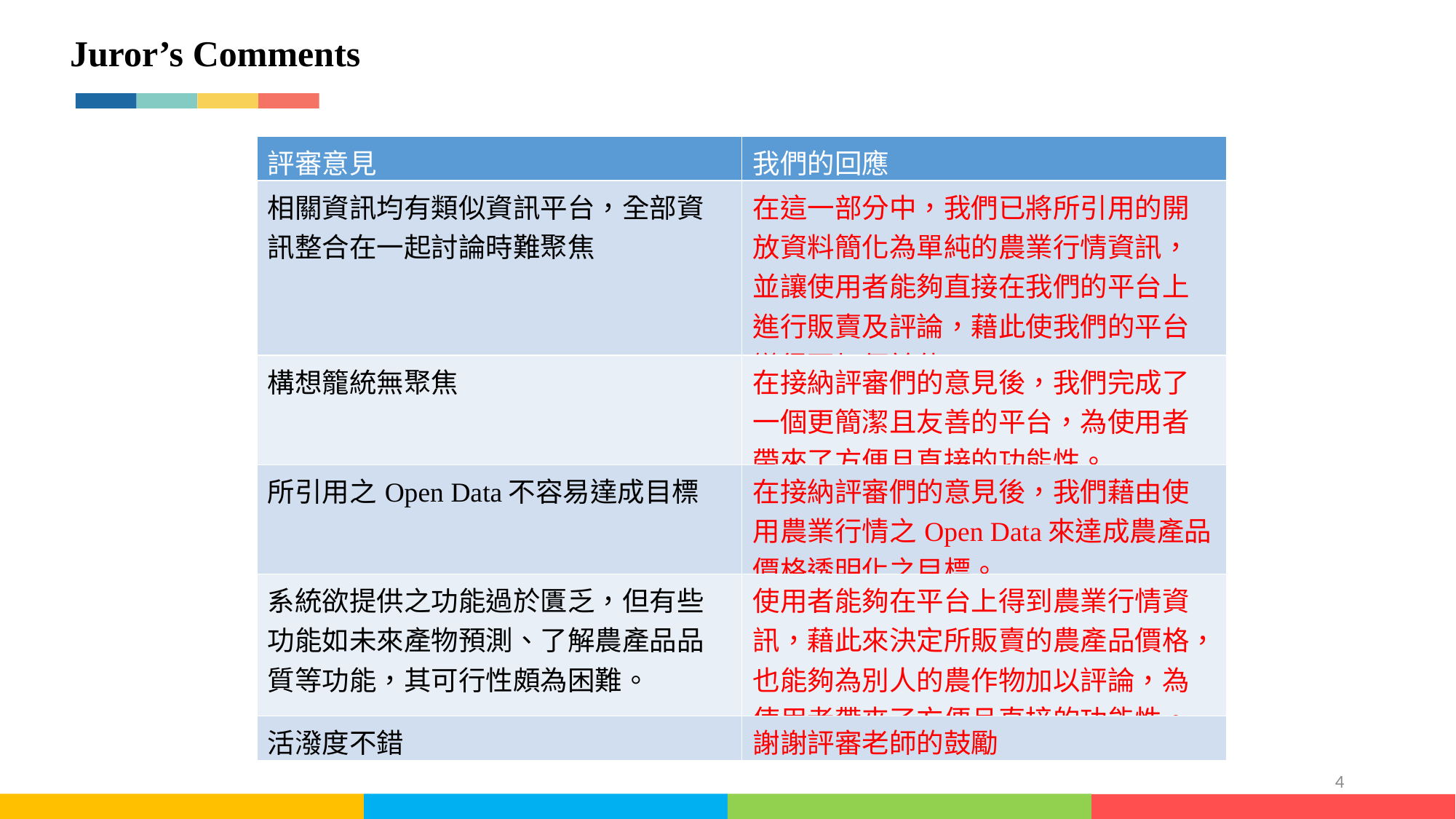

Juror’s Comments

| 評審意見 | 我們的回應 |
| --- | --- |
| 相關資訊均有類似資訊平台，全部資訊整合在一起討論時難聚焦 | 在這一部分中，我們已將所引用的開放資料簡化為單純的農業行情資訊，並讓使用者能夠直接在我們的平台上進行販賣及評論，藉此使我們的平台變得更加便於使用。 |
| 構想籠統無聚焦 | 在接納評審們的意見後，我們完成了一個更簡潔且友善的平台，為使用者帶來了方便且直接的功能性。 |
| 所引用之Open Data不容易達成目標 | 在接納評審們的意見後，我們藉由使用農業行情之Open Data來達成農產品價格透明化之目標。 |
| 系統欲提供之功能過於匱乏，但有些功能如未來產物預測、了解農產品品質等功能，其可行性頗為困難。 | 使用者能夠在平台上得到農業行情資訊，藉此來決定所販賣的農產品價格，也能夠為別人的農作物加以評論，為使用者帶來了方便且直接的功能性。 |
| 活潑度不錯 | 謝謝評審老師的鼓勵 |
4